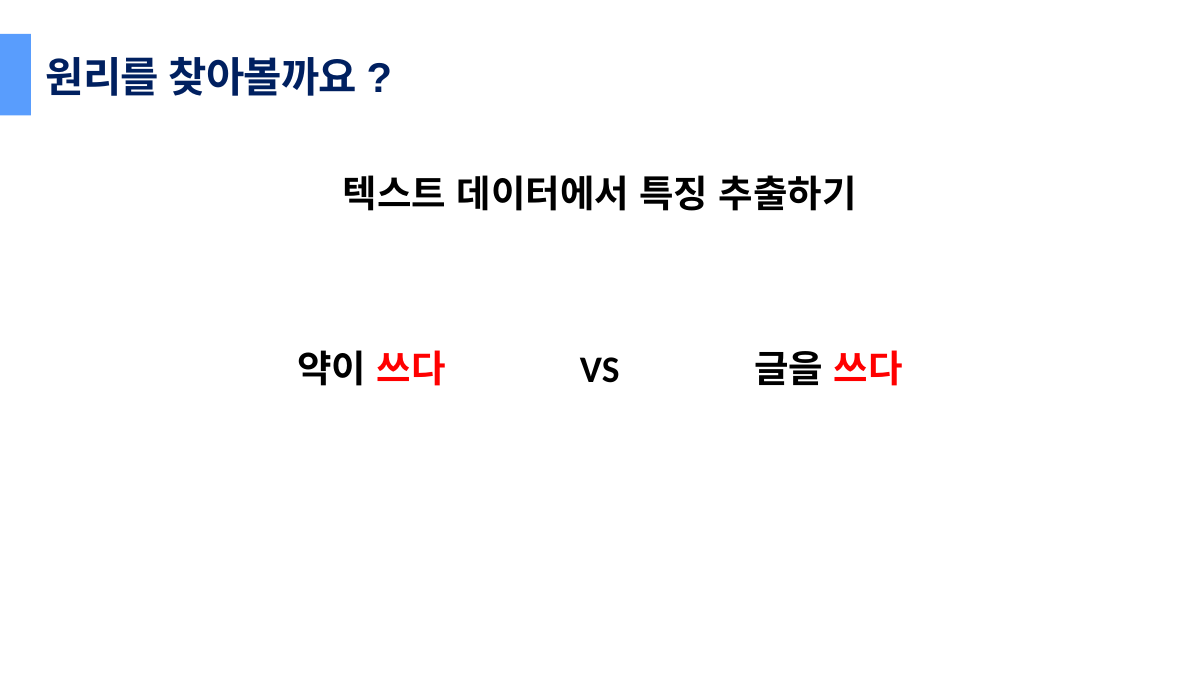

원리를 찾아볼까요?
텍스트 데이터에서 특징 추출하기
약이 쓰다
VS
글을 쓰다